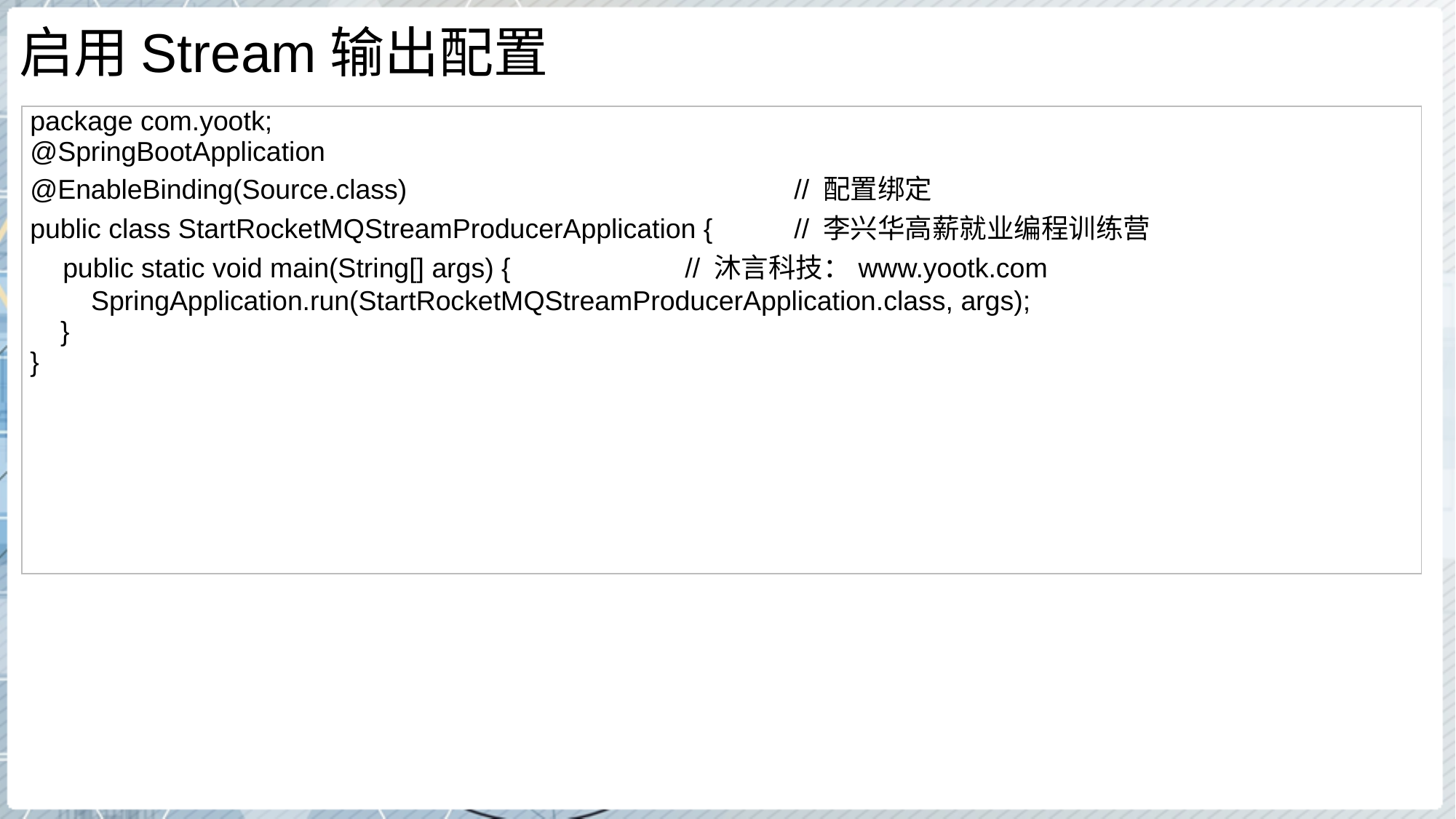

# 启用Stream输出配置
| package com.yootk; @SpringBootApplication @EnableBinding(Source.class) // 配置绑定 public class StartRocketMQStreamProducerApplication { // 李兴华高薪就业编程训练营 public static void main(String[] args) { // 沐言科技：www.yootk.com SpringApplication.run(StartRocketMQStreamProducerApplication.class, args); } } |
| --- |